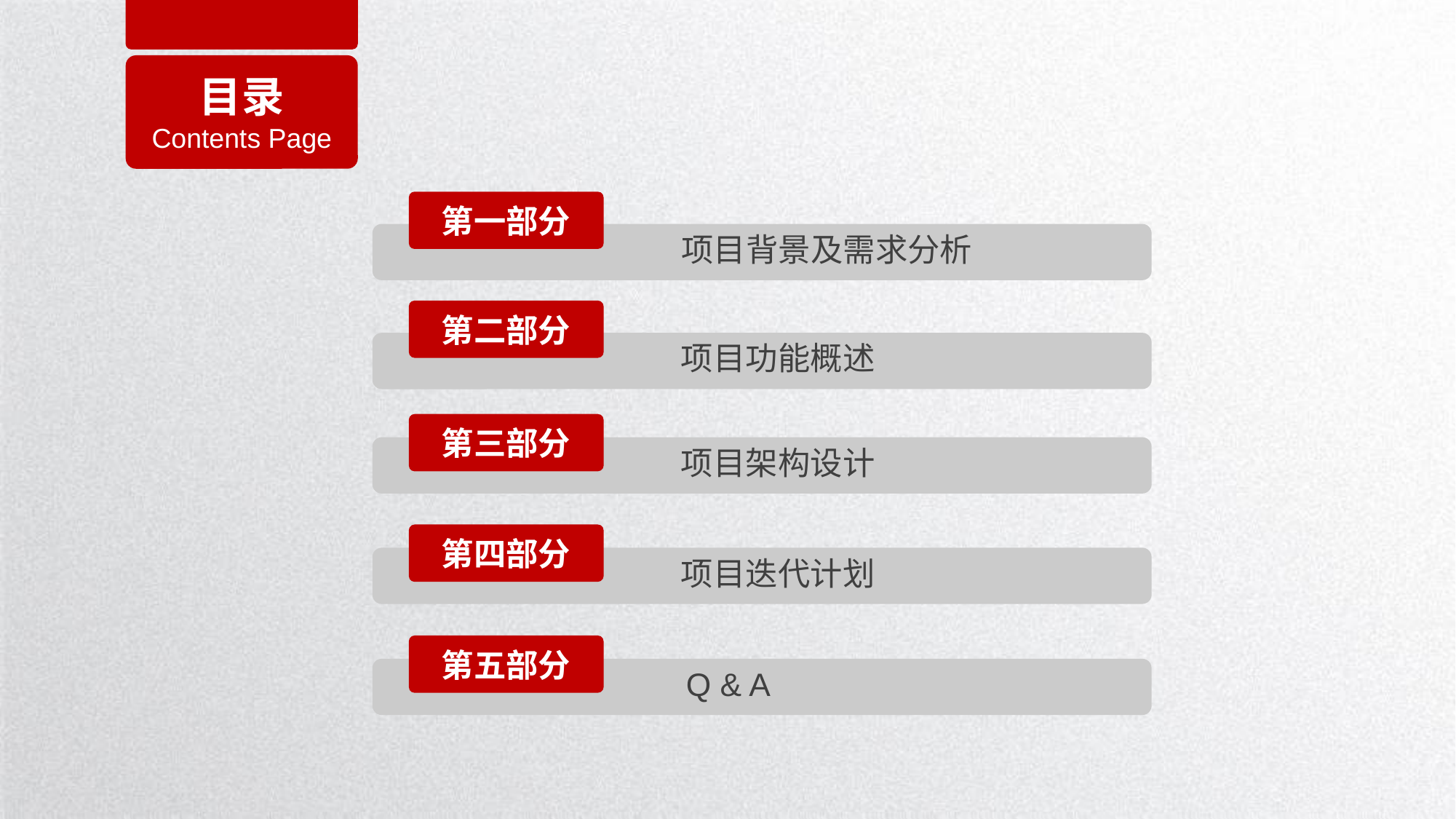

目录
Contents Page
第一部分

项目背景及需求分析
第二部分

项目功能概述
第三部分

项目架构设计
第四部分

项目迭代计划
第五部分

Q & A